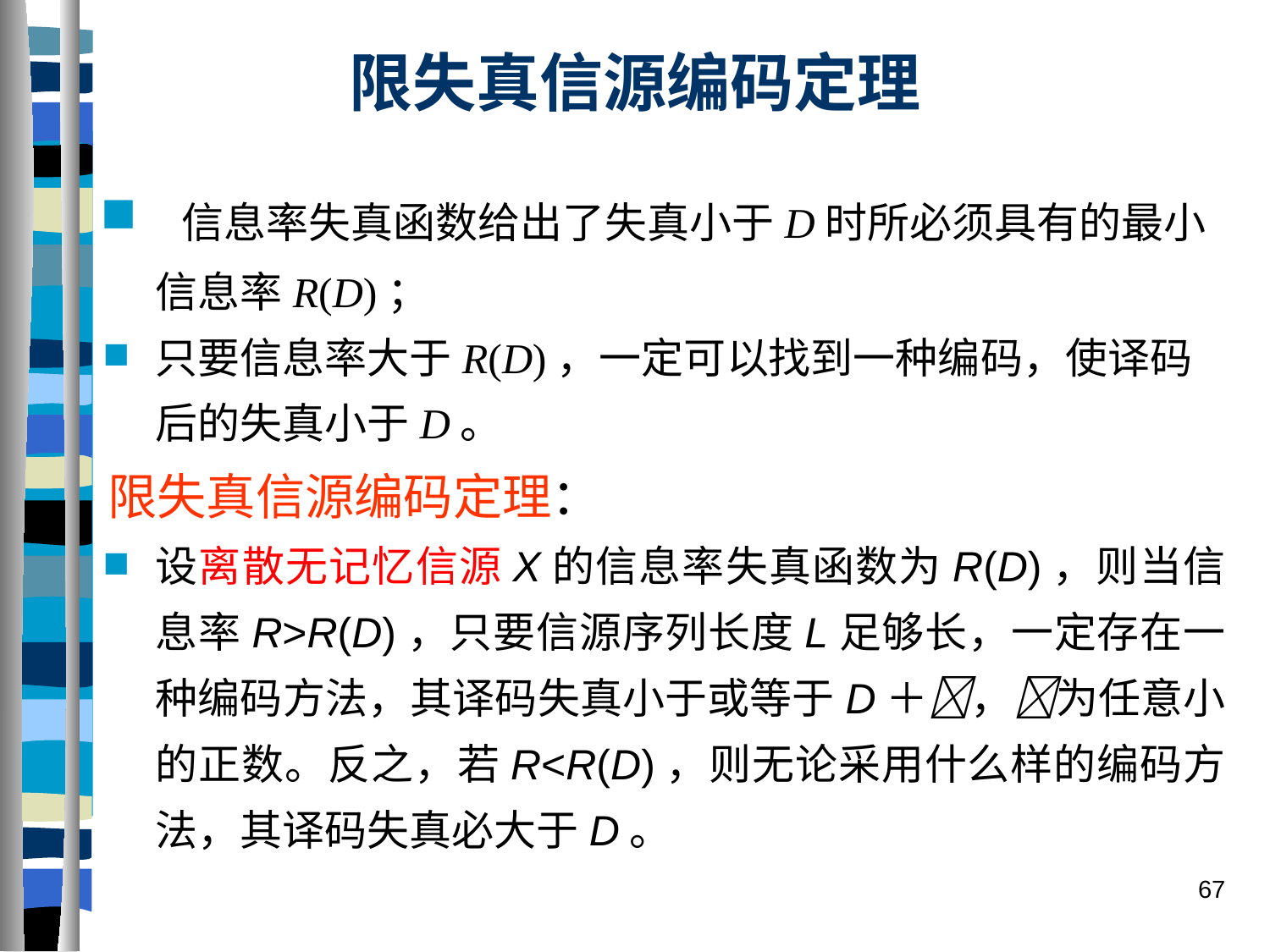

# 限失真信源编码定理
 信息率失真函数给出了失真小于D时所必须具有的最小信息率R(D)；
只要信息率大于R(D)，一定可以找到一种编码，使译码后的失真小于D。
限失真信源编码定理：
设离散无记忆信源X的信息率失真函数为R(D)，则当信息率R>R(D)，只要信源序列长度L足够长，一定存在一种编码方法，其译码失真小于或等于D＋ε，ε为任意小的正数。反之，若R<R(D)，则无论采用什么样的编码方法，其译码失真必大于D。

67